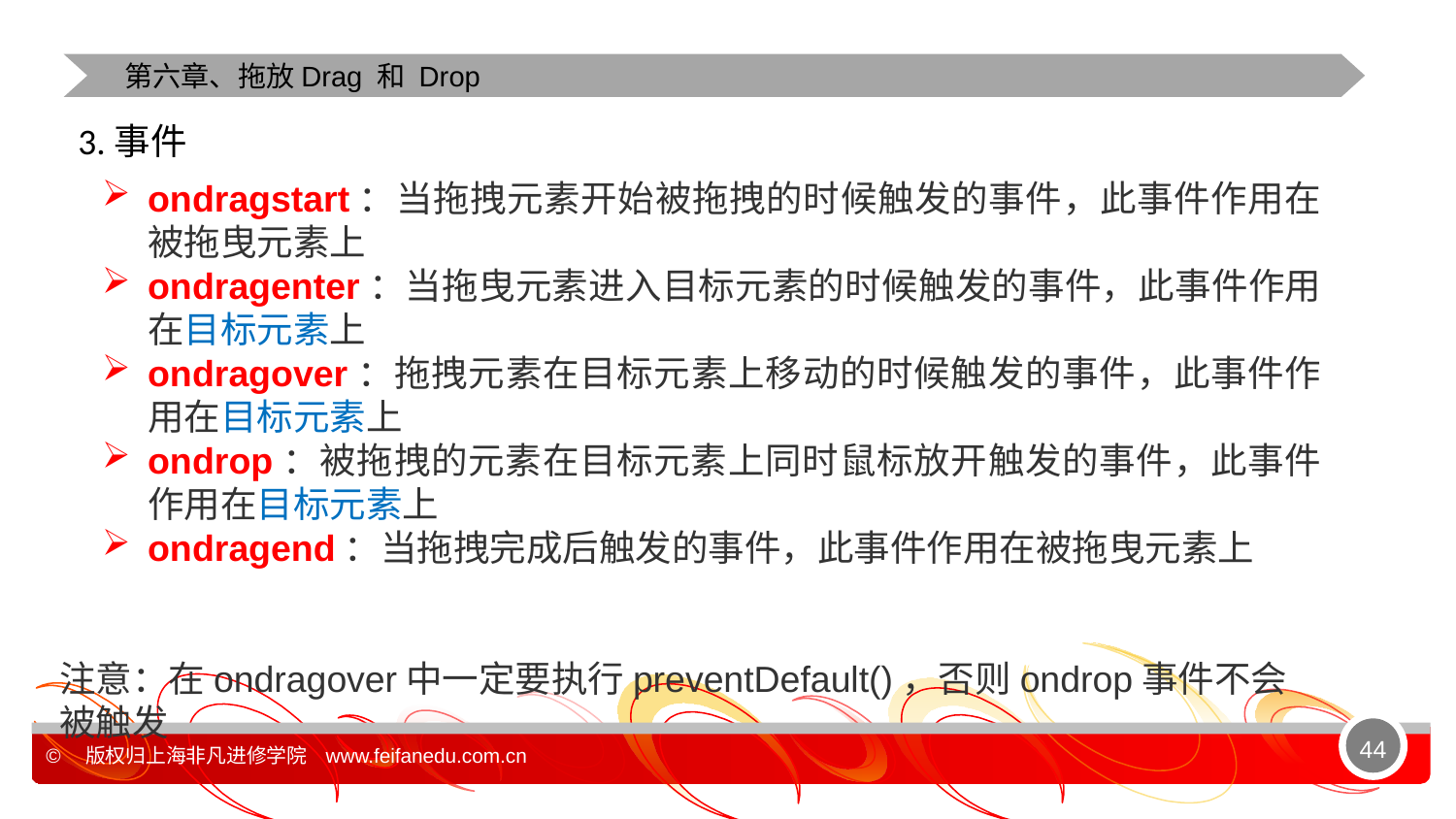

第六章、拖放Drag 和 Drop

3.事件
ondragstart：当拖拽元素开始被拖拽的时候触发的事件，此事件作用在被拖曳元素上
ondragenter：当拖曳元素进入目标元素的时候触发的事件，此事件作用在目标元素上
ondragover：拖拽元素在目标元素上移动的时候触发的事件，此事件作用在目标元素上
ondrop：被拖拽的元素在目标元素上同时鼠标放开触发的事件，此事件作用在目标元素上
ondragend：当拖拽完成后触发的事件，此事件作用在被拖曳元素上
注意：在ondragover中一定要执行preventDefault()，否则ondrop事件不会被触发
44